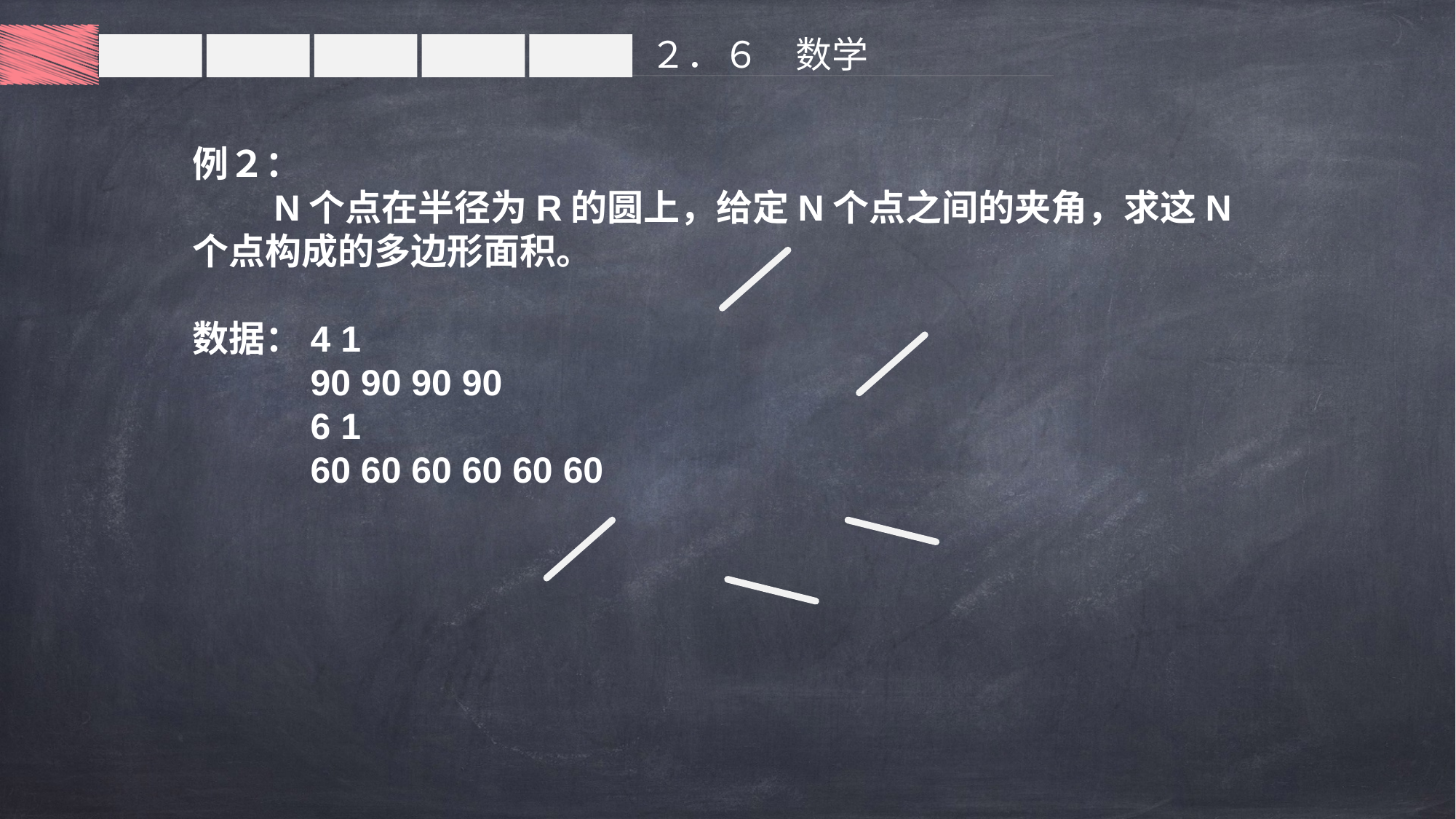

２．６　数学

例２：
　　N个点在半径为R的圆上，给定N个点之间的夹角，求这N个点构成的多边形面积。

数据：4 1
　　　90 90 90 90
　　　6 1
　　　60 60 60 60 60 60